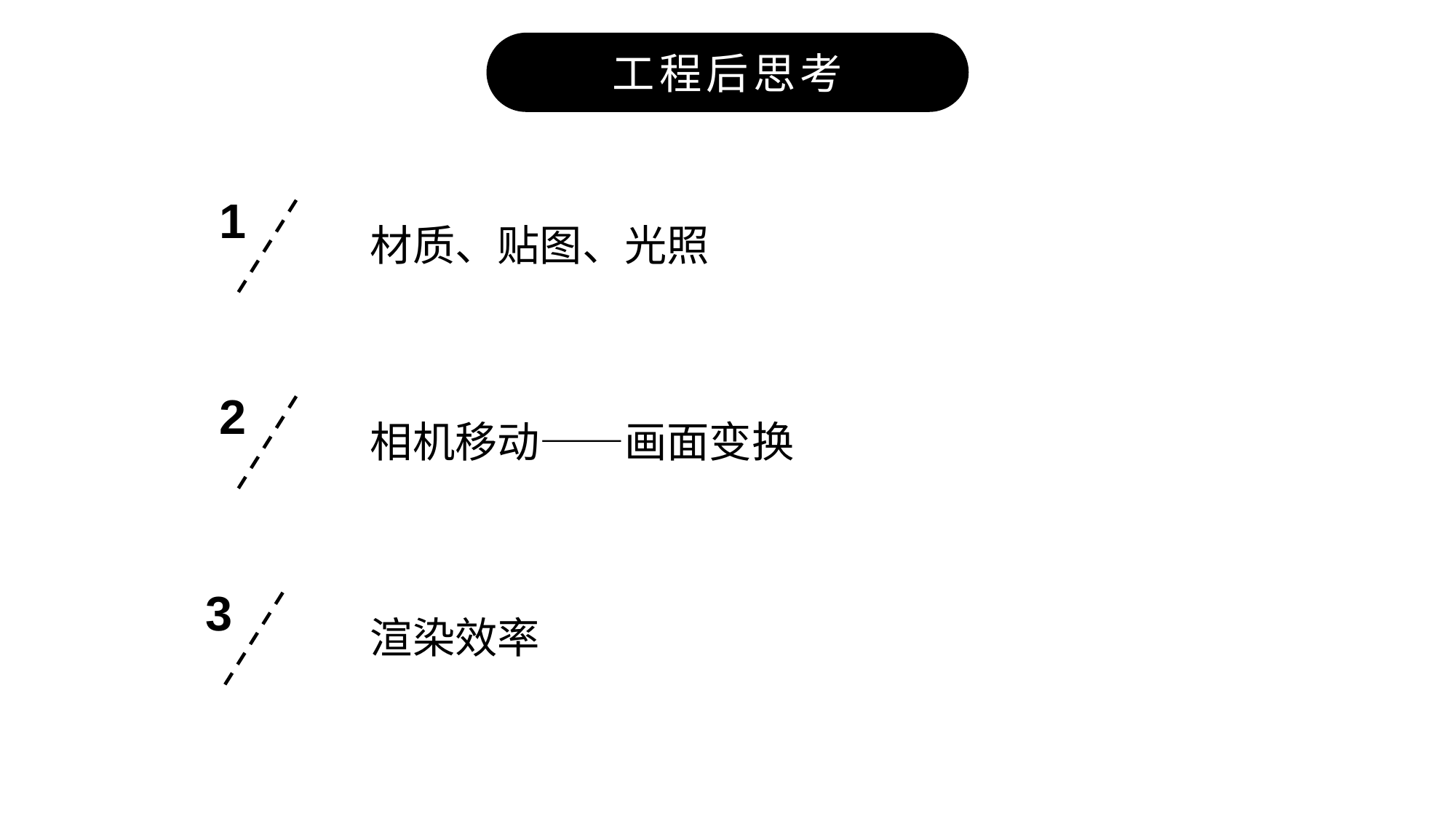

工程后思考
1
材质、贴图、光照
2
相机移动——画面变换
3
渲染效率